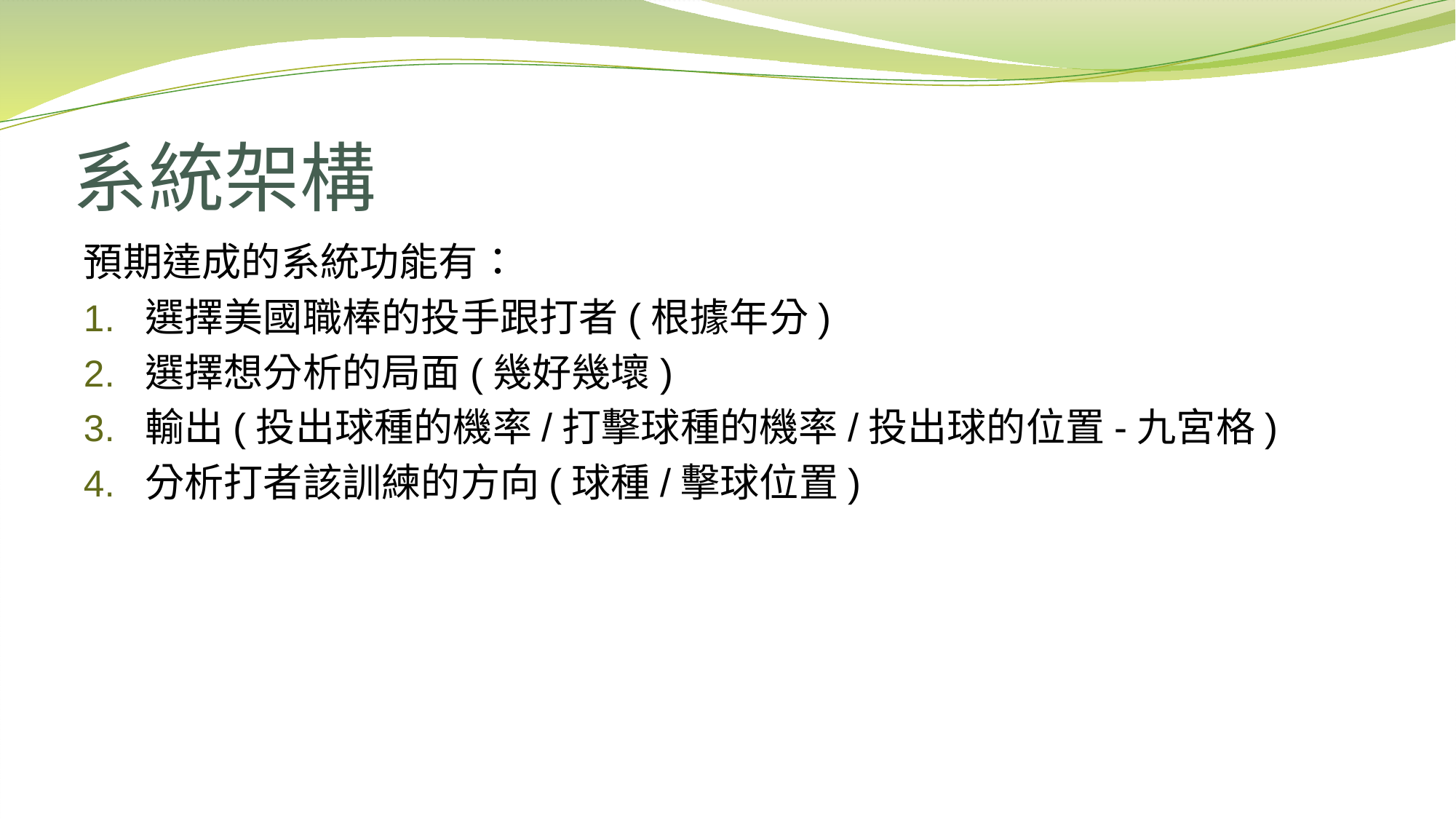

# 系統架構
預期達成的系統功能有：
選擇美國職棒的投手跟打者(根據年分)
選擇想分析的局面(幾好幾壞)
輸出(投出球種的機率/打擊球種的機率/投出球的位置-九宮格)
分析打者該訓練的方向(球種/擊球位置)